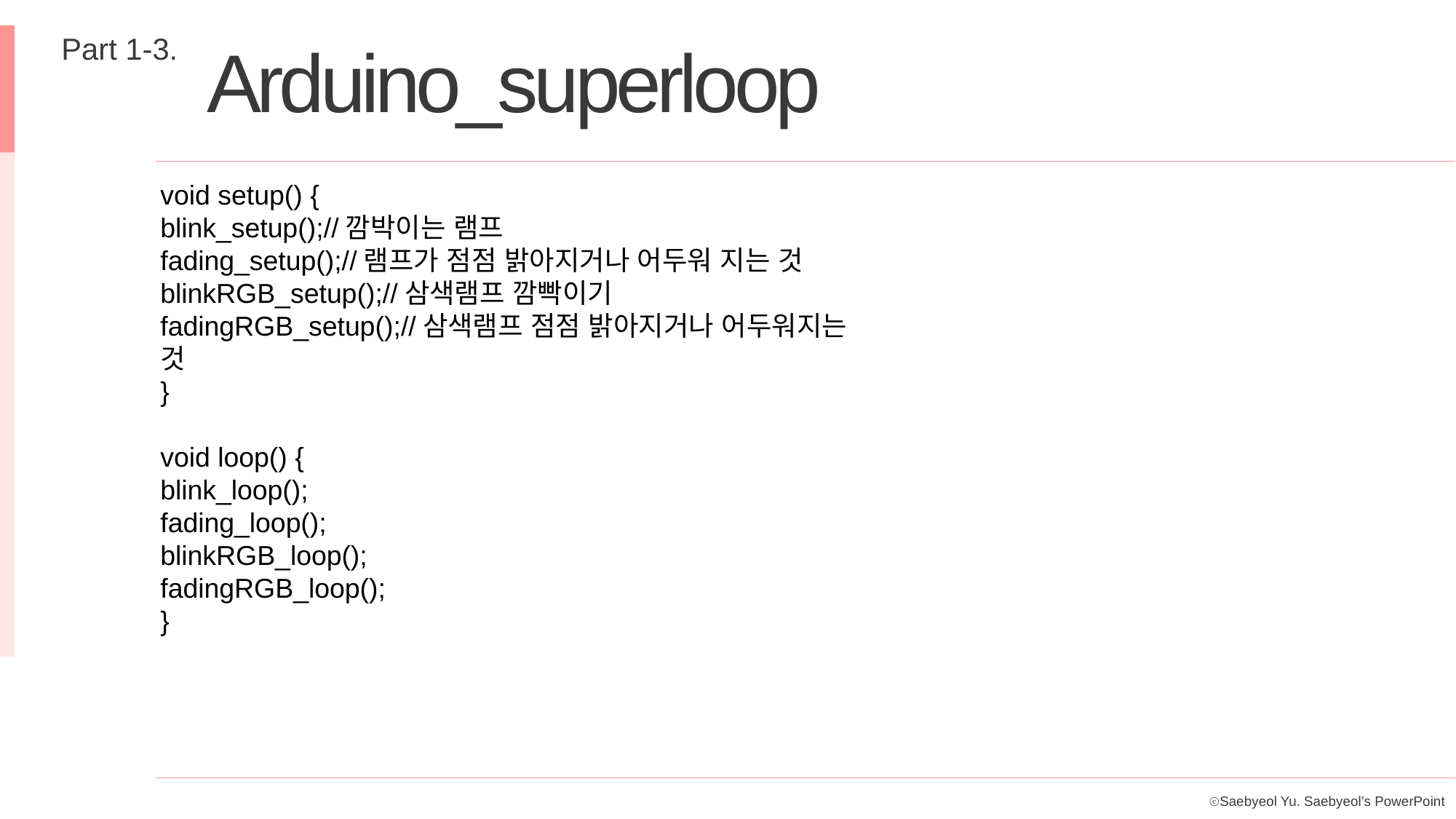

Part 1-3.

Arduino_superloop

void setup() {
blink_setup();//깜박이는 램프
fading_setup();//램프가 점점 밝아지거나 어두워 지는 것
blinkRGB_setup();//삼색램프 깜빡이기
fadingRGB_setup();//삼색램프 점점 밝아지거나 어두워지는 것
}

void loop() {
blink_loop();
fading_loop();
blinkRGB_loop();
fadingRGB_loop();
}